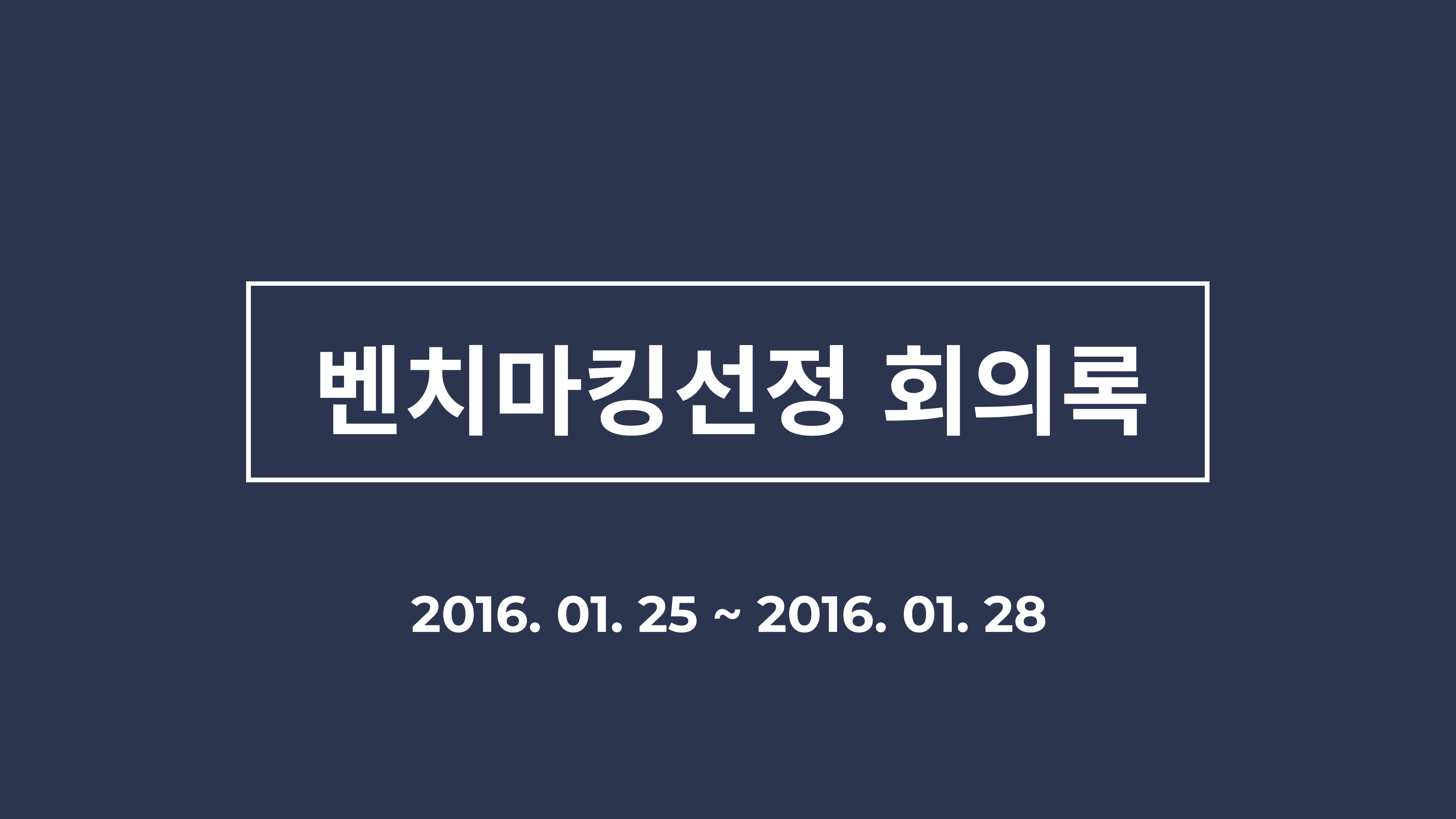

벤치마킹선정 회의록
2016. 01. 25 ~ 2016. 01. 28